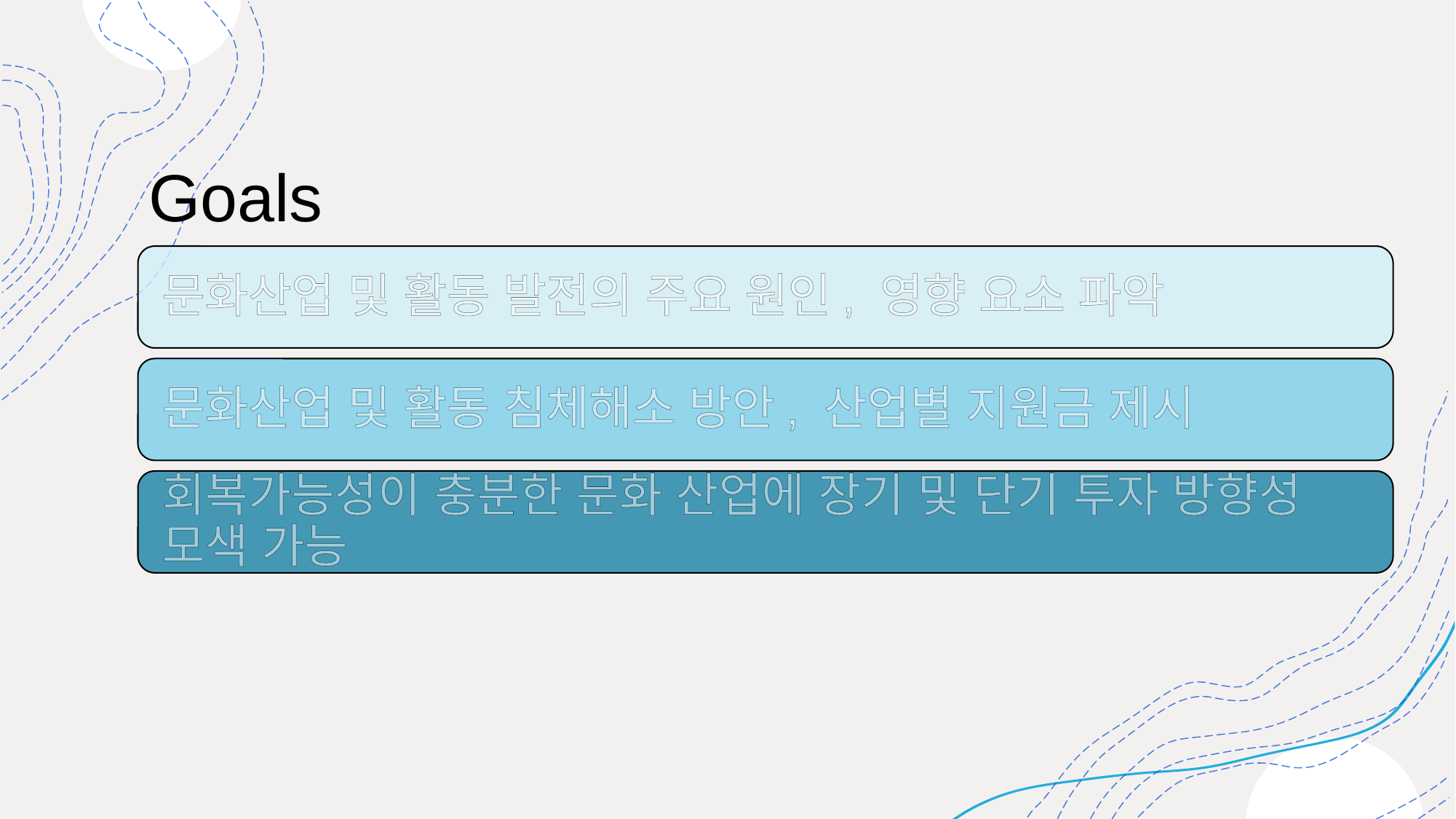

문화산업 및 활동 발전의 주요 원인, 영향 요소 파악
문화산업 및 활동 침체해소 방안, 산업별 지원금 제시
회복가능성이 충분한 문화 산업에 장기 및 단기 투자 방향성 모색 가능
Goals